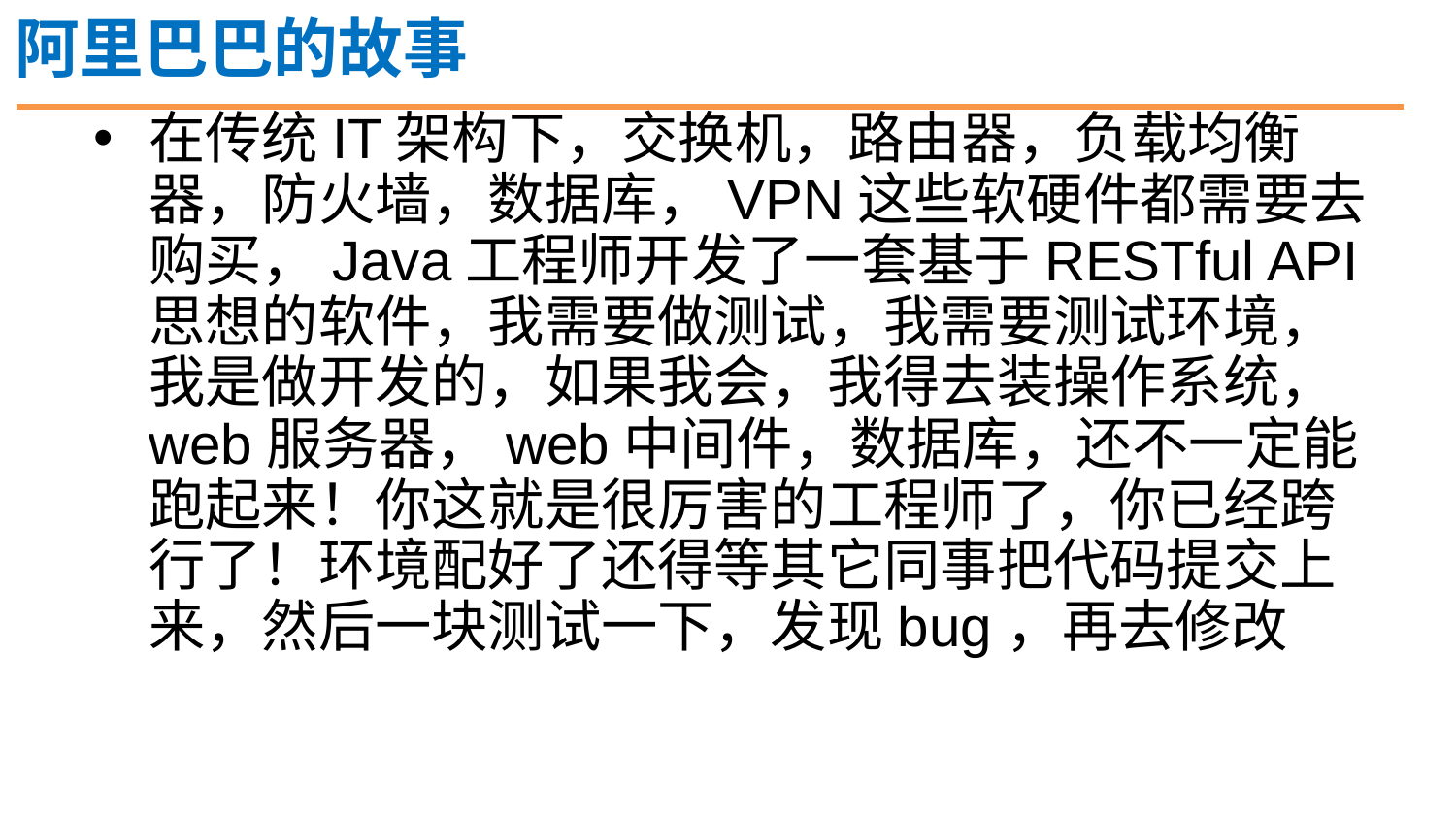

阿里巴巴的故事
在传统IT架构下，交换机，路由器，负载均衡器，防火墙，数据库，VPN这些软硬件都需要去购买，Java工程师开发了一套基于RESTful API思想的软件，我需要做测试，我需要测试环境，我是做开发的，如果我会，我得去装操作系统，web服务器，web中间件，数据库，还不一定能跑起来！你这就是很厉害的工程师了，你已经跨行了！环境配好了还得等其它同事把代码提交上来，然后一块测试一下，发现bug，再去修改